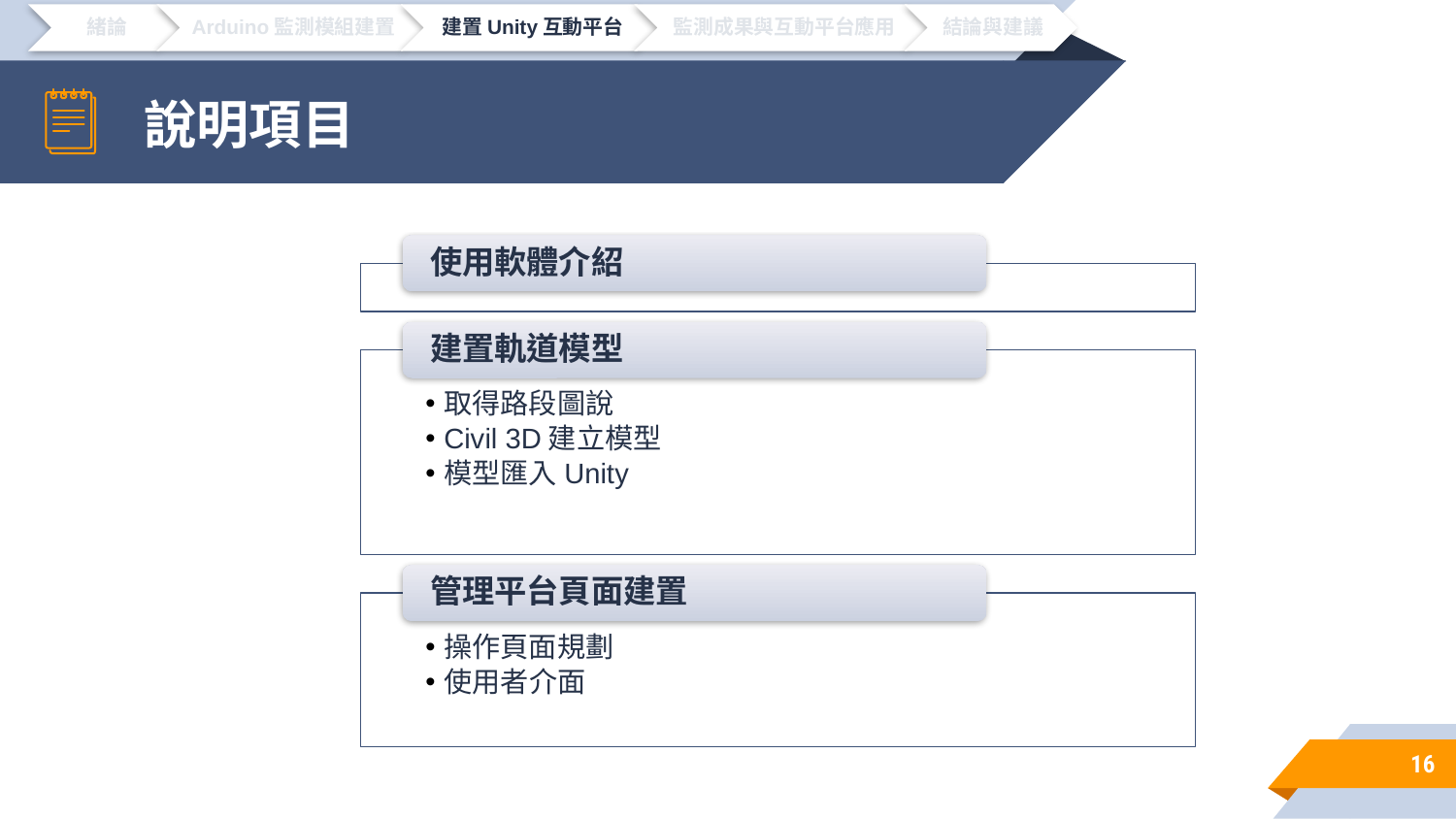

緒論
Arduino監測模組建置
建置Unity互動平台
監測成果與互動平台應用
結論與建議
# 說明項目

使用軟體介紹
取得路段圖說
Civil 3D建立模型
模型匯入Unity
建置軌道模型
操作頁面規劃
使用者介面
管理平台頁面建置
16